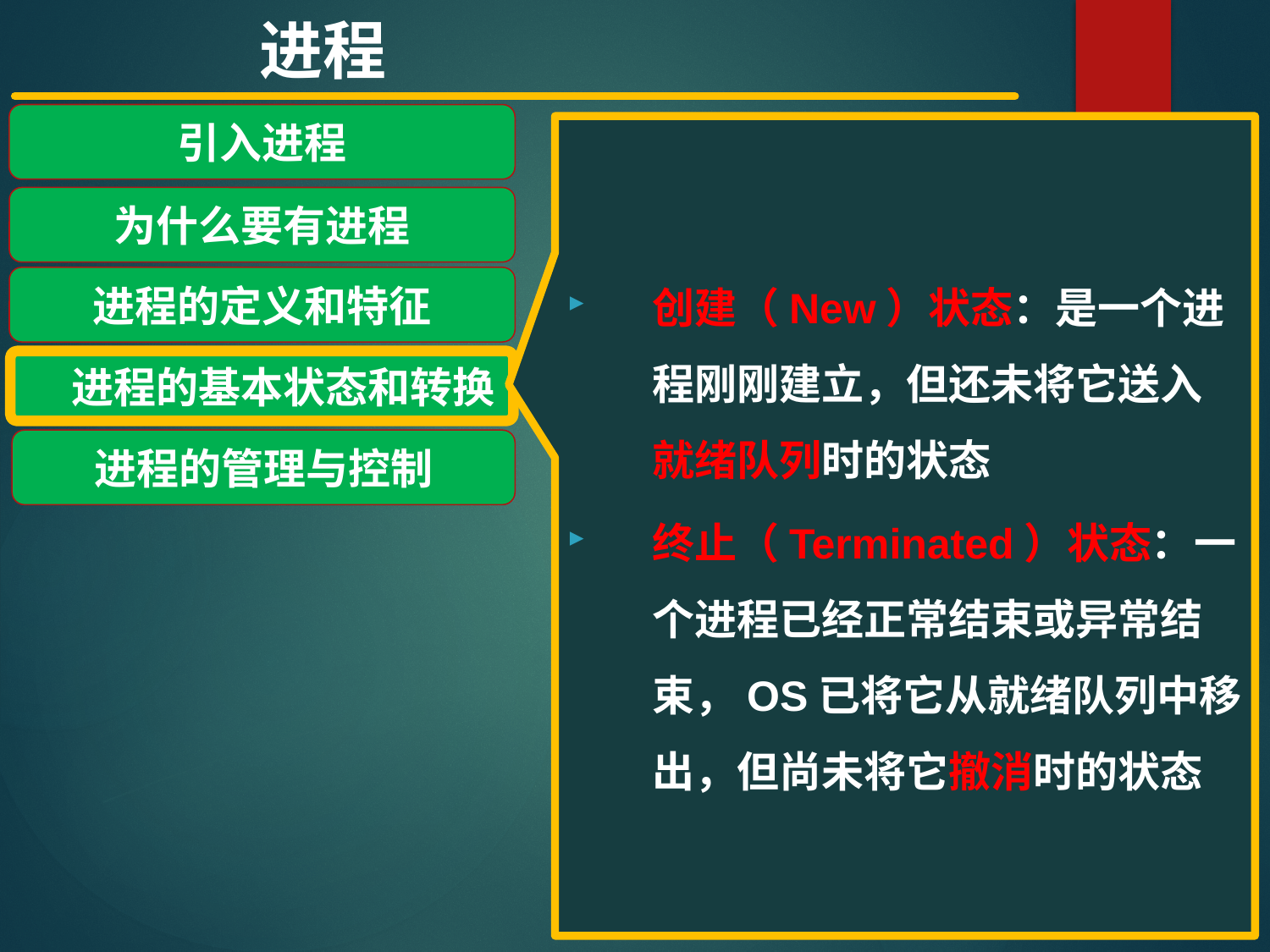

进程
引入进程
为什么要有进程
进程的定义和特征
   进程的基本状态和转换
进程的管理与控制
创建（New）状态：是一个进程刚刚建立，但还未将它送入就绪队列时的状态
终止（Terminated）状态：一个进程已经正常结束或异常结束，OS已将它从就绪队列中移出，但尚未将它撤消时的状态